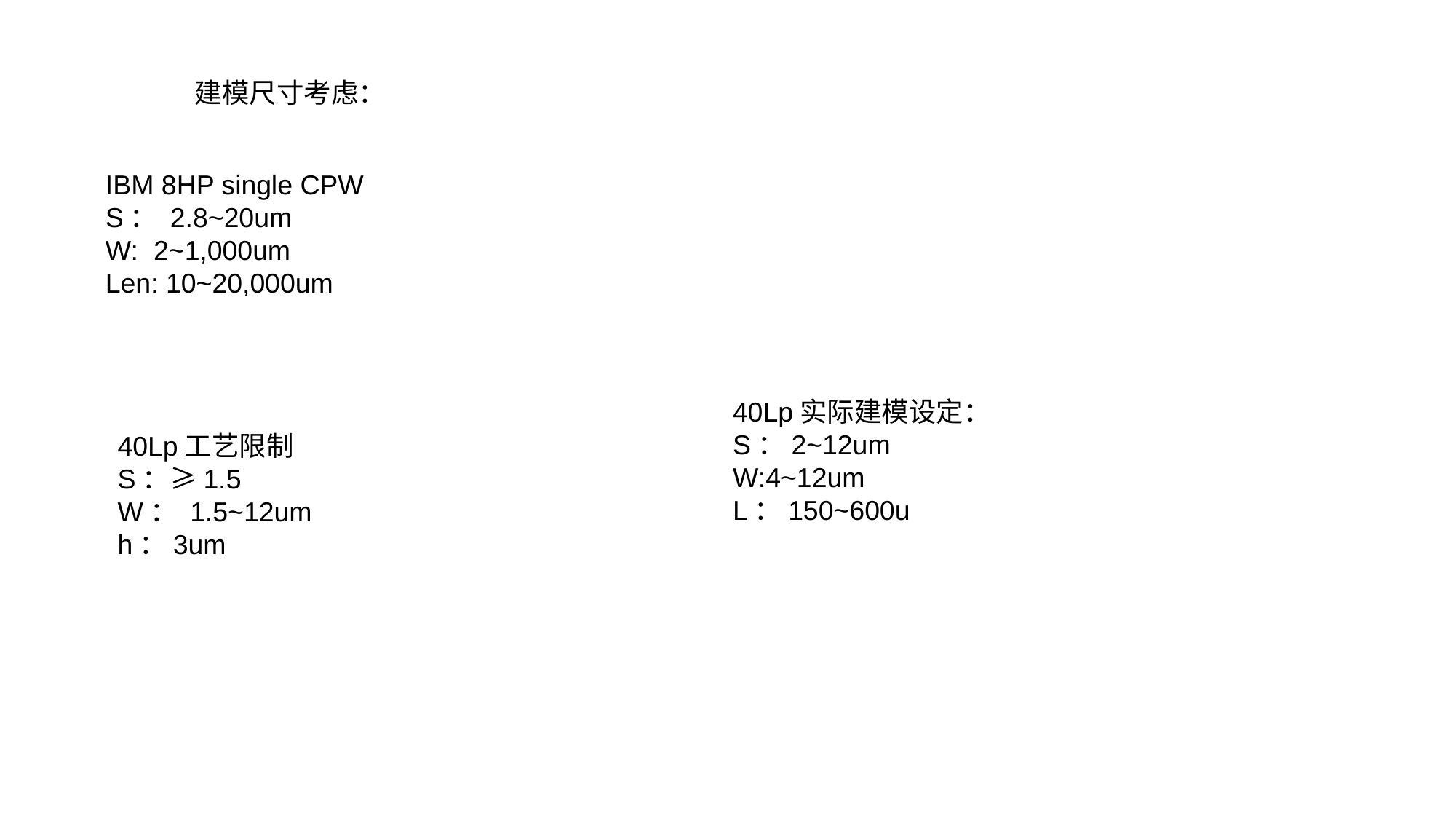

建模尺寸考虑：

IBM 8HP single CPW
S： 2.8~20um
W:  2~1,000um
Len: 10~20,000um
40Lp实际建模设定：
S：2~12um
W:4~12um
L：150~600u
40Lp工艺限制
S：≥1.5
W： 1.5~12um
h：3um